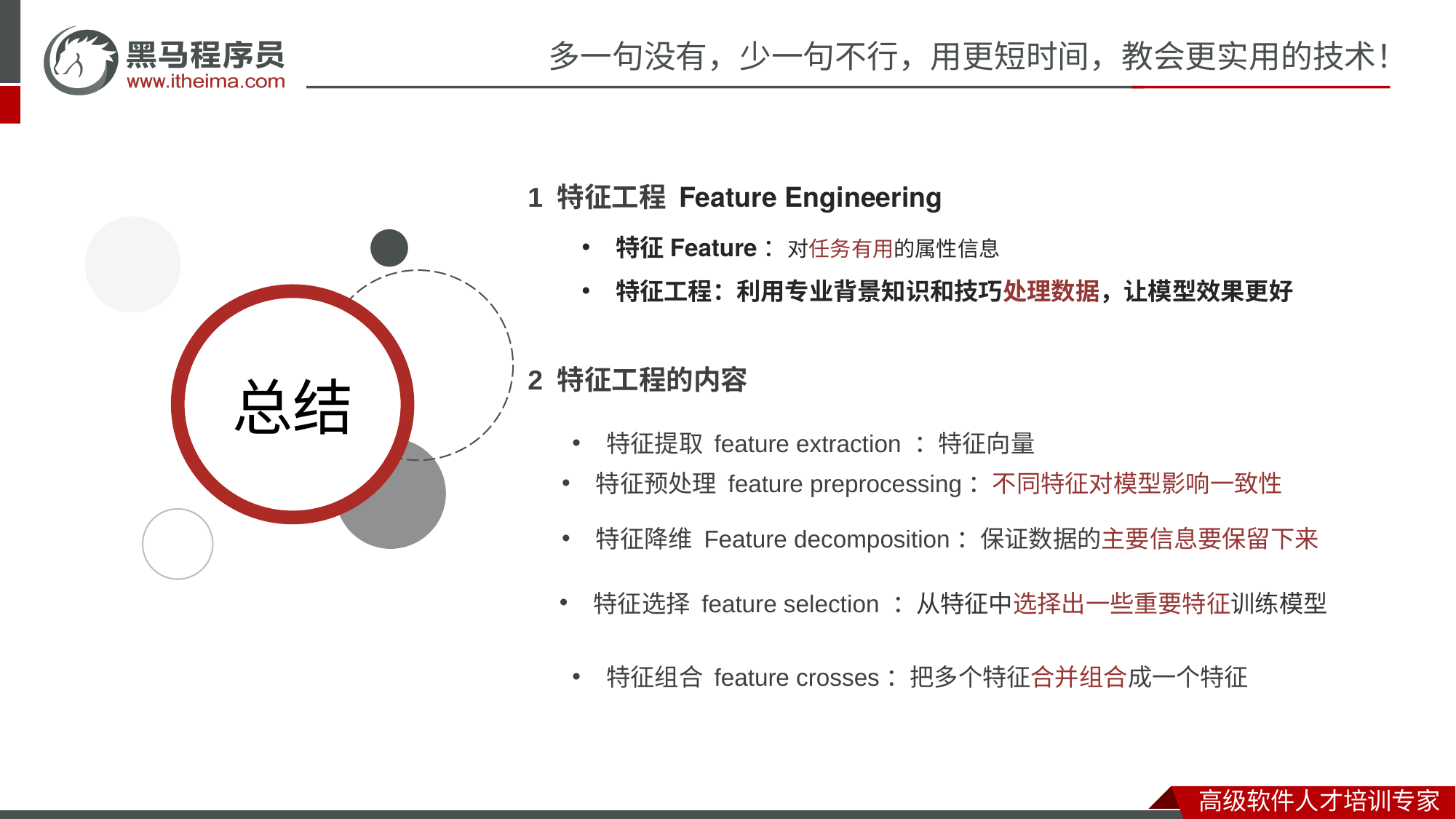

1 特征工程 Feature Engineering
特征Feature：对任务有用的属性信息
特征工程：利用专业背景知识和技巧处理数据，让模型效果更好
2 特征工程的内容
特征提取 feature extraction ：特征向量
特征预处理 feature preprocessing：不同特征对模型影响一致性
特征降维 Feature decomposition：保证数据的主要信息要保留下来

特征选择 feature selection ：从特征中选择出一些重要特征训练模型

特征组合 feature crosses：把多个特征合并组合成一个特征